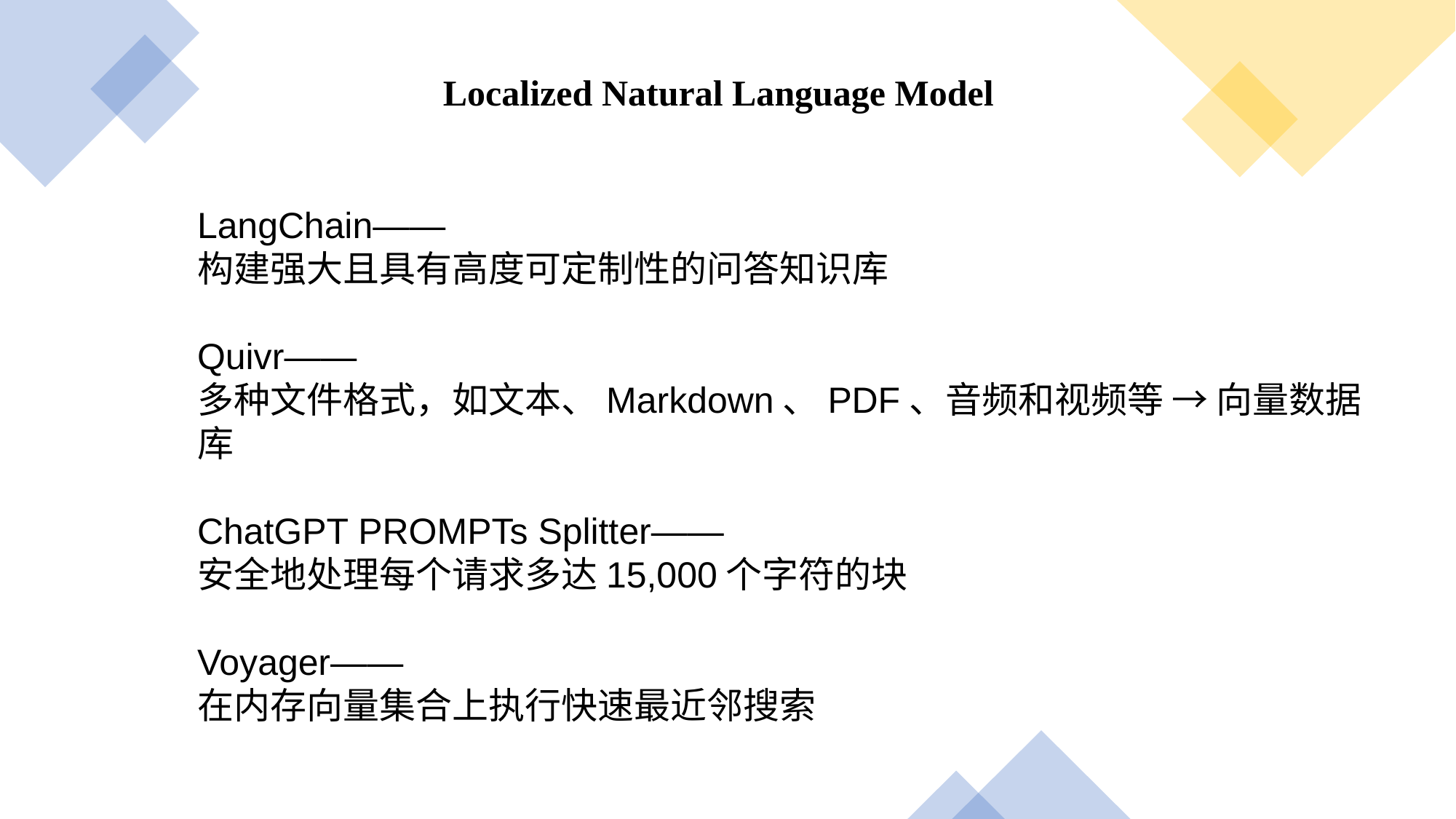

Localized Natural Language Model

LangChain——
构建强大且具有高度可定制性的问答知识库

Quivr——
多种文件格式，如文本、Markdown、PDF、音频和视频等 → 向量数据库

ChatGPT PROMPTs Splitter——
安全地处理每个请求多达15,000个字符的块

Voyager——
在内存向量集合上执行快速最近邻搜索